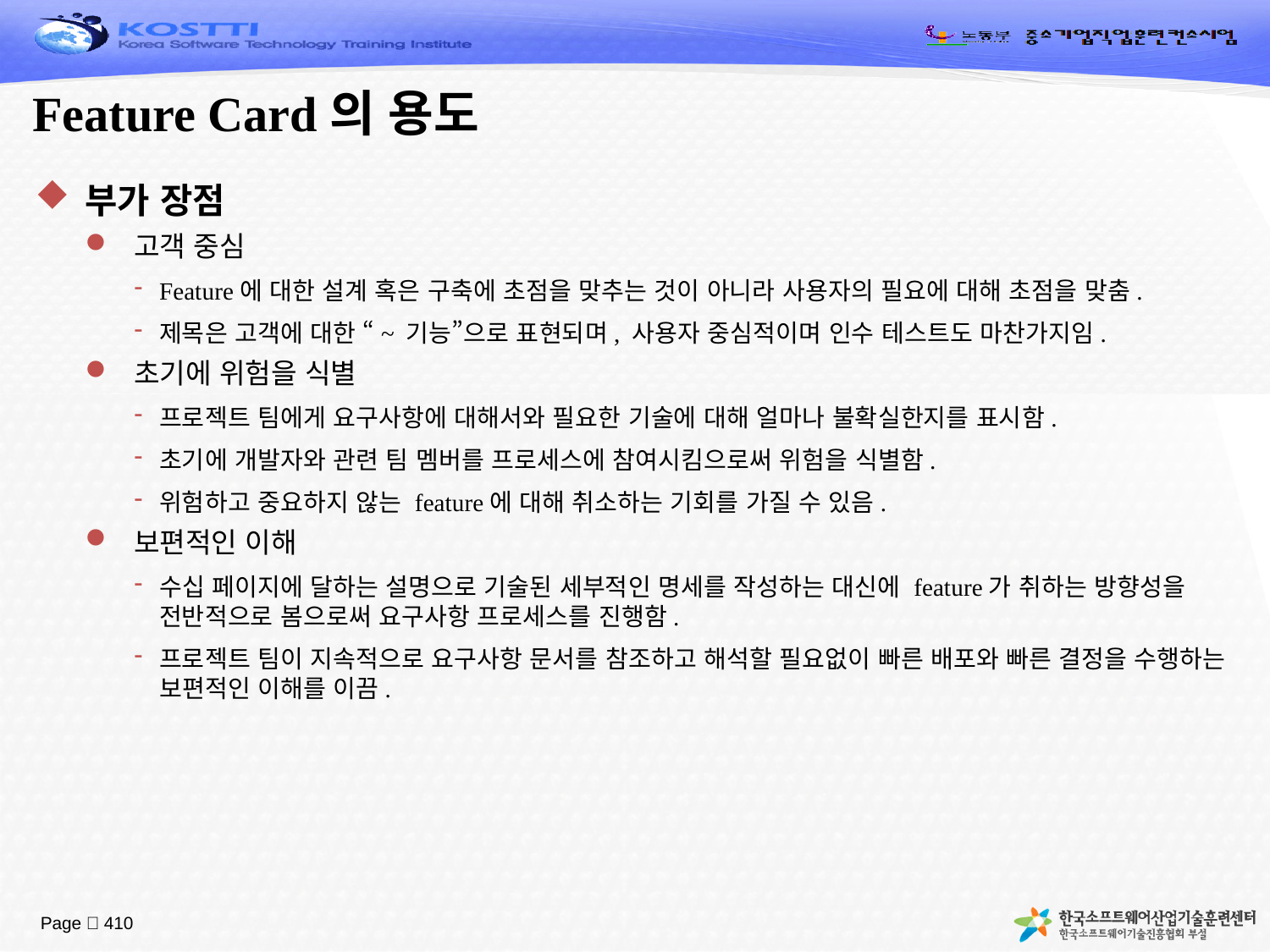

# Feature Card의 용도
부가 장점
고객 중심
Feature에 대한 설계 혹은 구축에 초점을 맞추는 것이 아니라 사용자의 필요에 대해 초점을 맞춤.
제목은 고객에 대한 “~ 기능”으로 표현되며, 사용자 중심적이며 인수 테스트도 마찬가지임.
초기에 위험을 식별
프로젝트 팀에게 요구사항에 대해서와 필요한 기술에 대해 얼마나 불확실한지를 표시함.
초기에 개발자와 관련 팀 멤버를 프로세스에 참여시킴으로써 위험을 식별함.
위험하고 중요하지 않는 feature에 대해 취소하는 기회를 가질 수 있음.
보편적인 이해
수십 페이지에 달하는 설명으로 기술된 세부적인 명세를 작성하는 대신에 feature가 취하는 방향성을 전반적으로 봄으로써 요구사항 프로세스를 진행함.
프로젝트 팀이 지속적으로 요구사항 문서를 참조하고 해석할 필요없이 빠른 배포와 빠른 결정을 수행하는 보편적인 이해를 이끔.